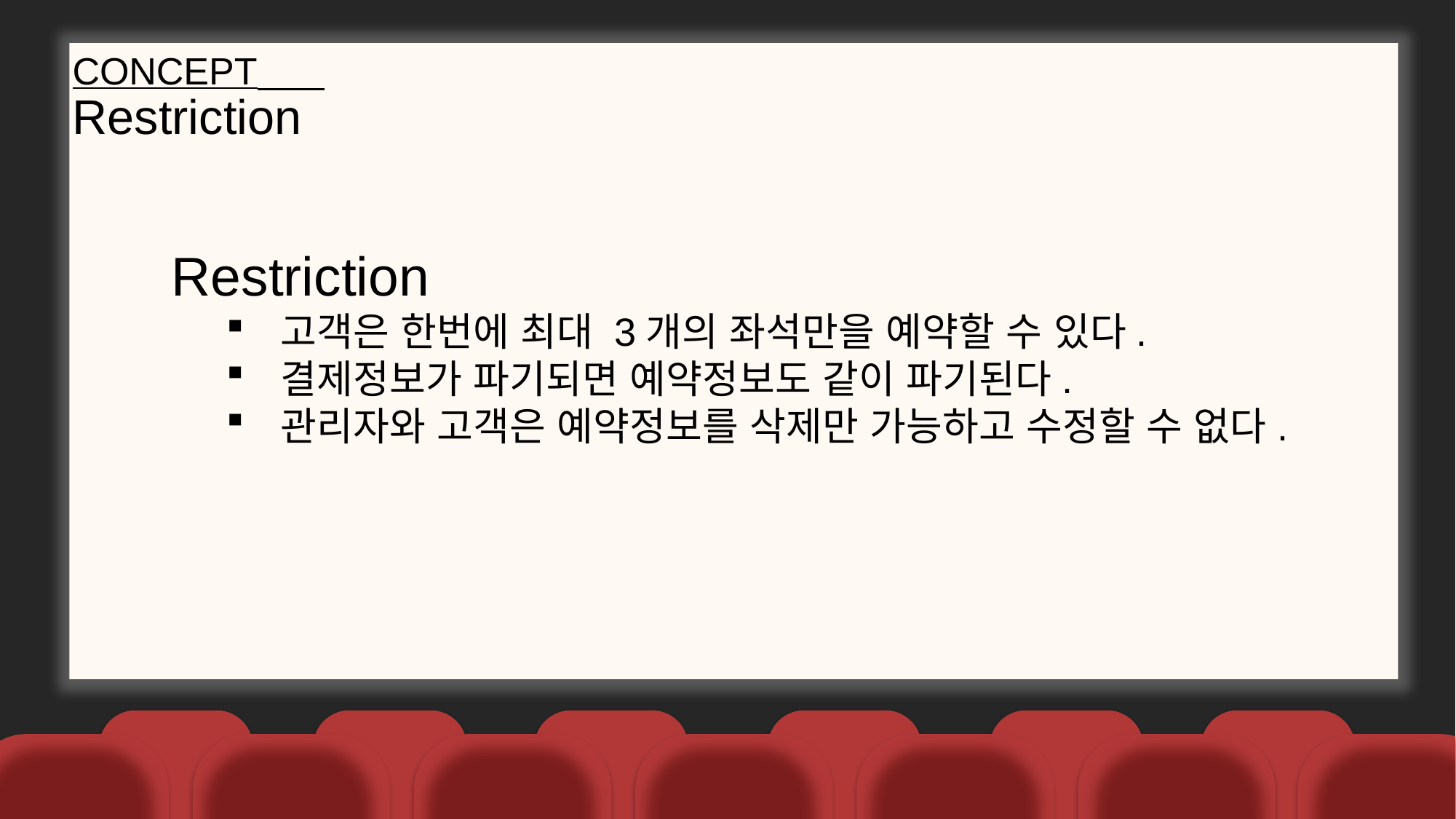

CONCEPT
Restriction
Restriction
고객은 한번에 최대 3개의 좌석만을 예약할 수 있다.
결제정보가 파기되면 예약정보도 같이 파기된다.
관리자와 고객은 예약정보를 삭제만 가능하고 수정할 수 없다.